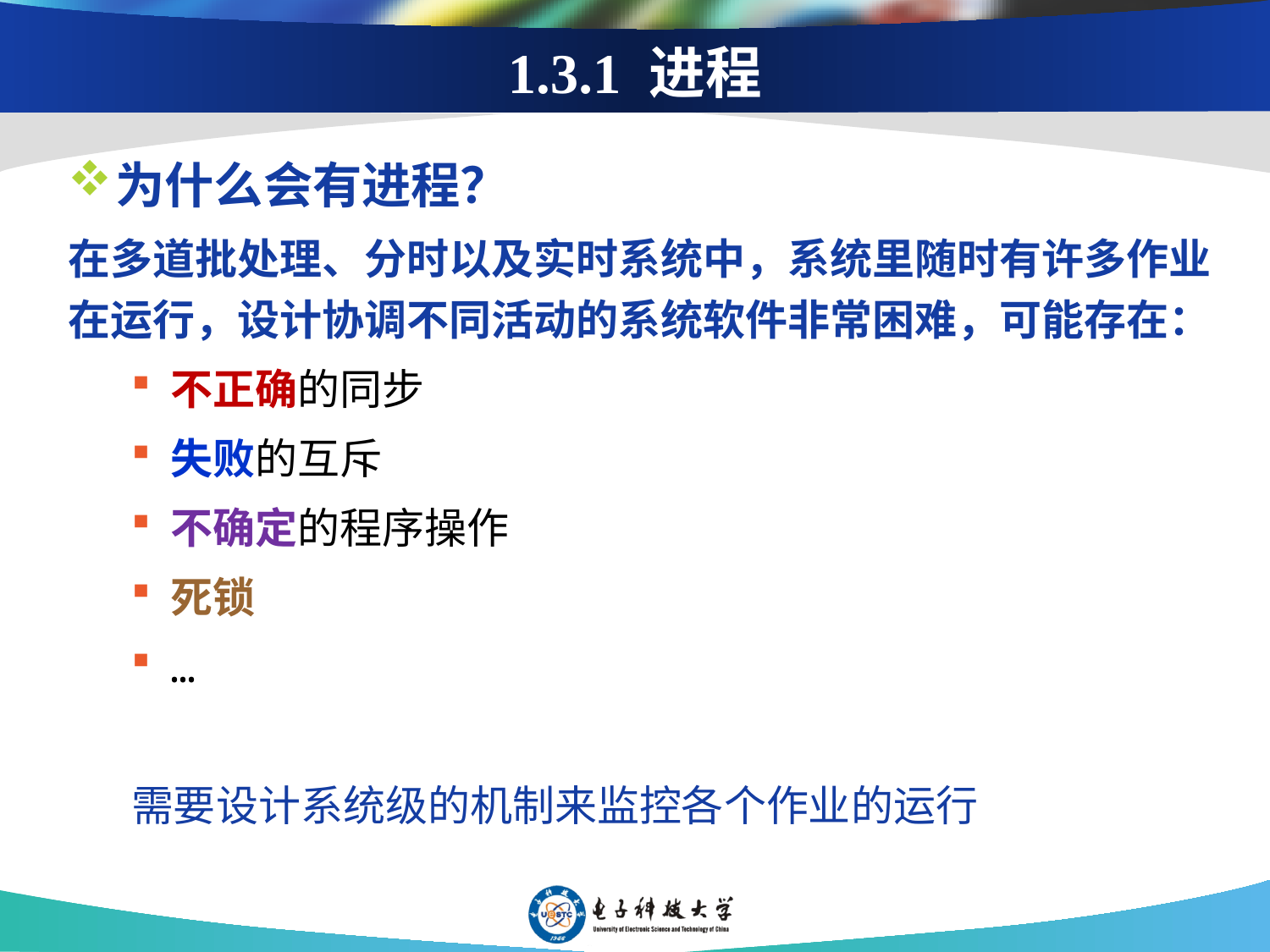

# 1.3.1 进程
为什么会有进程？
在多道批处理、分时以及实时系统中，系统里随时有许多作业在运行，设计协调不同活动的系统软件非常困难，可能存在：
不正确的同步
失败的互斥
不确定的程序操作
死锁
…

需要设计系统级的机制来监控各个作业的运行